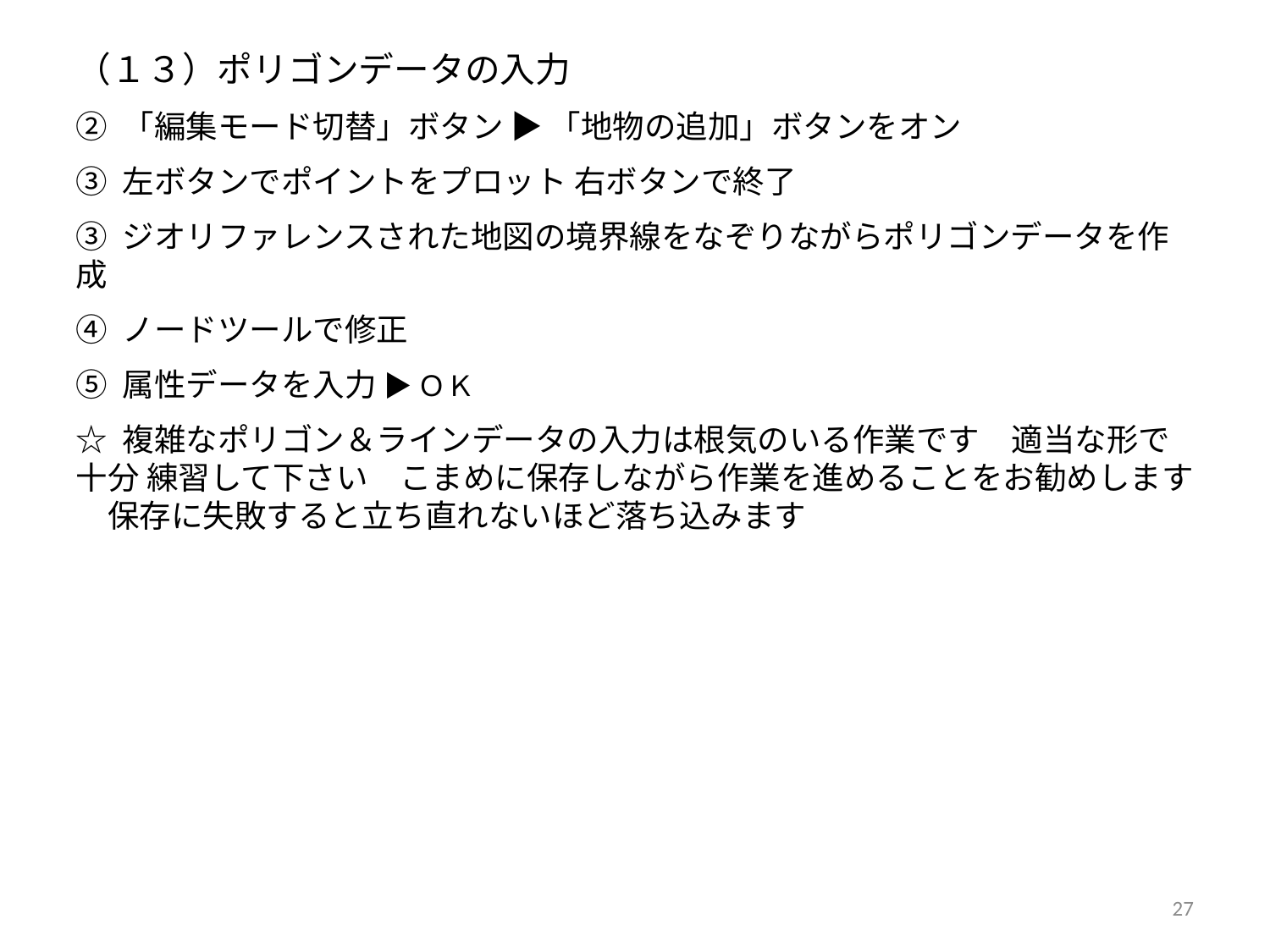

（１３）ポリゴンデータの入力

② 「編集モード切替」ボタン ▶︎︎ 「地物の追加」ボタンをオン

③ 左ボタンでポイントをプロット 右ボタンで終了

③ ジオリファレンスされた地図の境界線をなぞりながらポリゴンデータを作成

④ ノードツールで修正

⑤ 属性データを入力 ▶︎ ＯＫ

☆ 複雑なポリゴン＆ラインデータの入力は根気のいる作業です　適当な形で十分 練習して下さい　こまめに保存しながら作業を進めることをお勧めします　保存に失敗すると立ち直れないほど落ち込みます
27